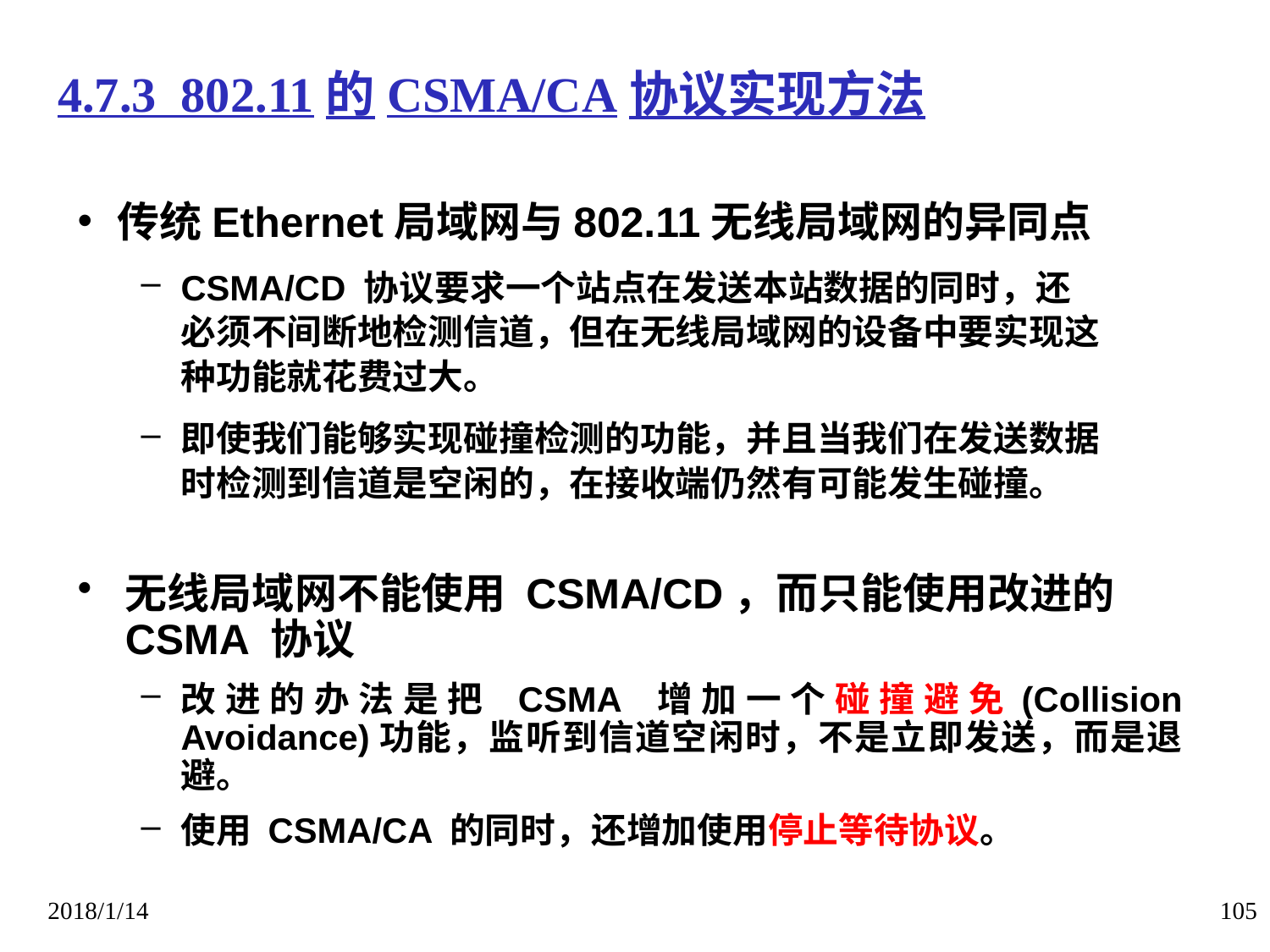

4.7.3  802.11的CSMA/CA协议实现方法
传统Ethernet局域网与802.11无线局域网的异同点
CSMA/CD 协议要求一个站点在发送本站数据的同时，还必须不间断地检测信道，但在无线局域网的设备中要实现这种功能就花费过大。
即使我们能够实现碰撞检测的功能，并且当我们在发送数据时检测到信道是空闲的，在接收端仍然有可能发生碰撞。
无线局域网不能使用 CSMA/CD，而只能使用改进的 CSMA 协议
改进的办法是把 CSMA 增加一个碰撞避免(Collision Avoidance)功能，监听到信道空闲时，不是立即发送，而是退避。
使用 CSMA/CA 的同时，还增加使用停止等待协议。
2018/1/14
105